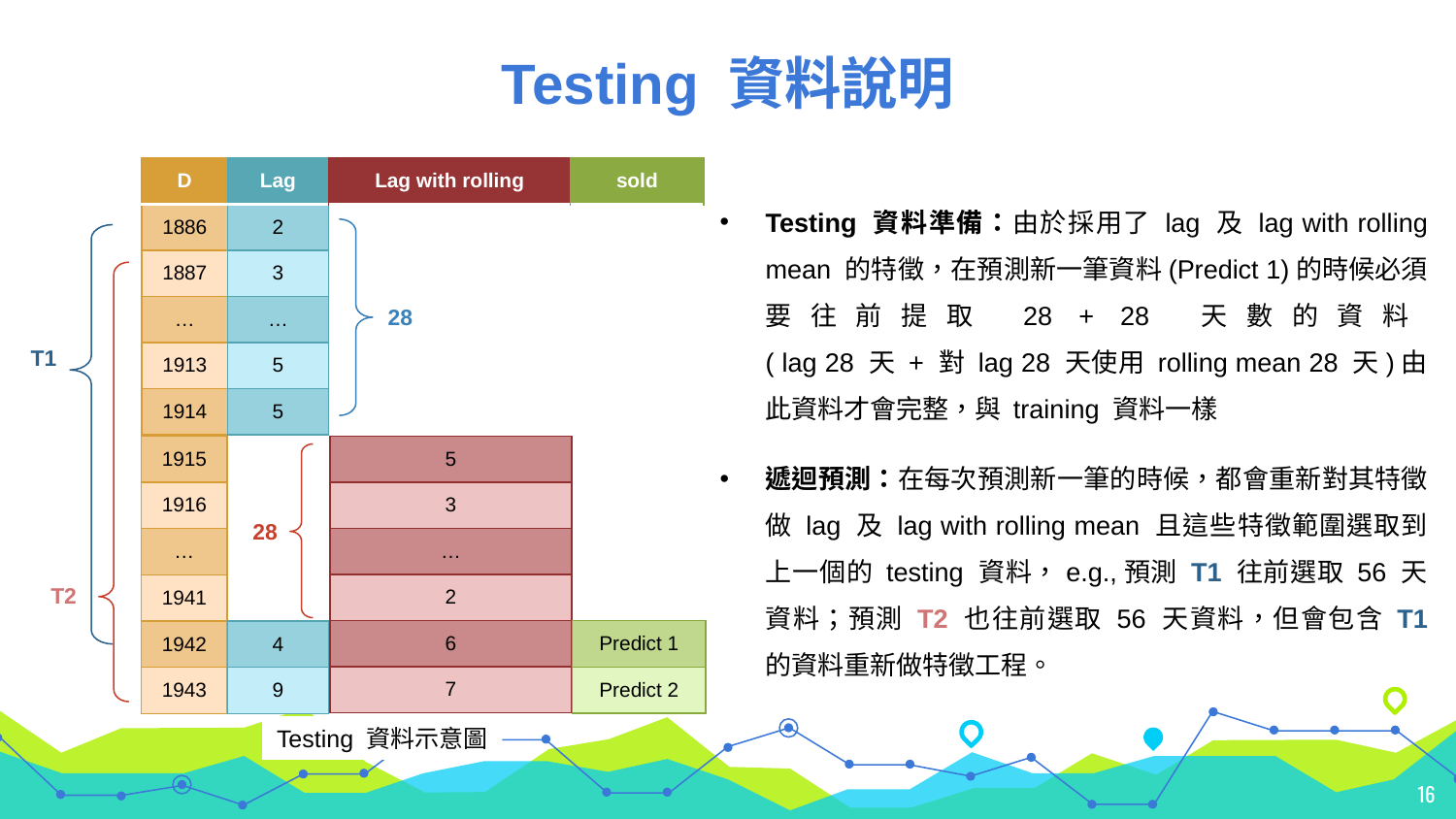

# Testing 資料說明
| Lag with rolling |
| --- |
| sold |
| --- |
| D |
| --- |
| 1886 |
| 1887 |
| … |
| 1913 |
| 1914 |
| Lag |
| --- |
| 2 |
| 3 |
| … |
| 5 |
| 5 |
Testing 資料準備：由於採用了 lag 及 lag with rolling mean 的特徵，在預測新一筆資料(Predict 1)的時候必須要往前提取 28 + 28 天數的資料
( lag 28 天 + 對 lag 28 天使用 rolling mean 28 天)由此資料才會完整，與 training 資料一樣
遞迴預測：在每次預測新一筆的時候，都會重新對其特徵做 lag 及 lag with rolling mean 且這些特徵範圍選取到上一個的 testing 資料，e.g.,預測 T1 往前選取 56 天資料；預測 T2 也往前選取 56 天資料，但會包含 T1 的資料重新做特徵工程。

28
T1
| 1915 |
| --- |
| 1916 |
| … |
| 1941 |
| 1942 |
| 1943 |
| 5 |
| --- |
| 3 |
| … |
| 2 |
| 6 |
| 7 |

28
T2
| Predict 1 |
| --- |
| Predict 2 |
| 4 |
| --- |
| 9 |
Testing 資料示意圖
16